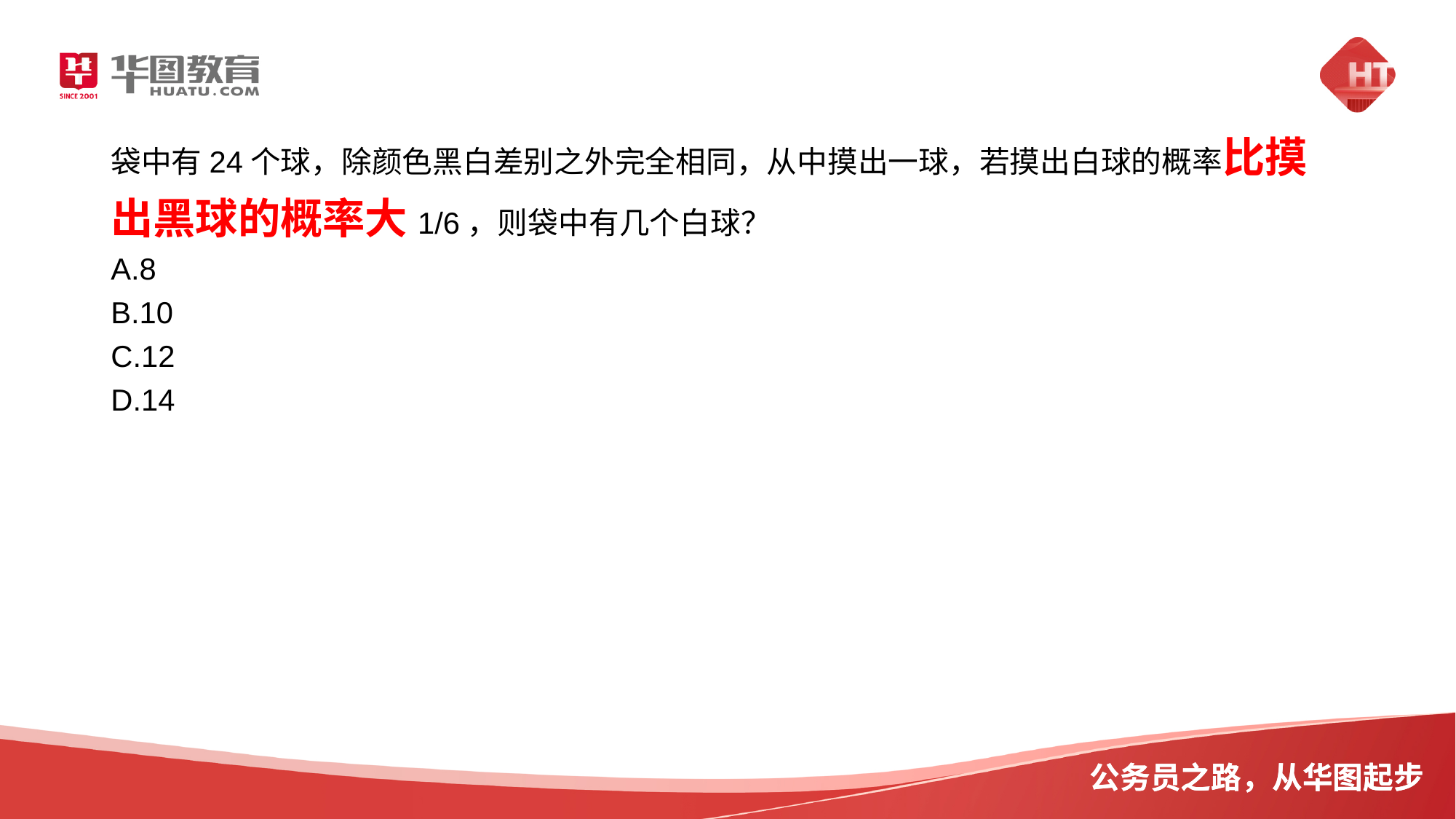

袋中有24个球，除颜色黑白差别之外完全相同，从中摸出一球，若摸出白球的概率比摸出黑球的概率大1/6，则袋中有几个白球？
A.8
B.10
C.12
D.14